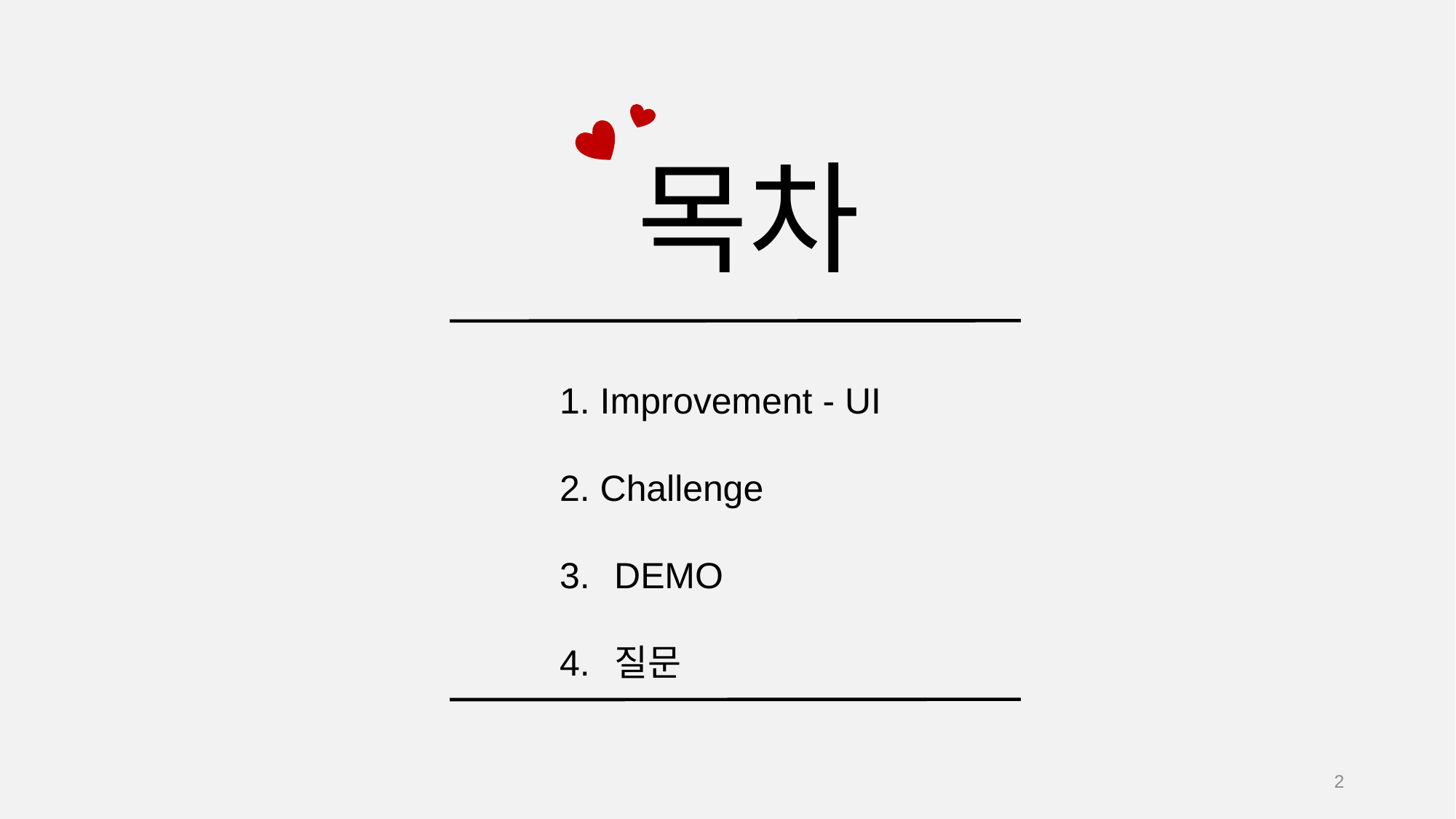

목차
1. Improvement - UI
2. Challenge
DEMO
질문
2